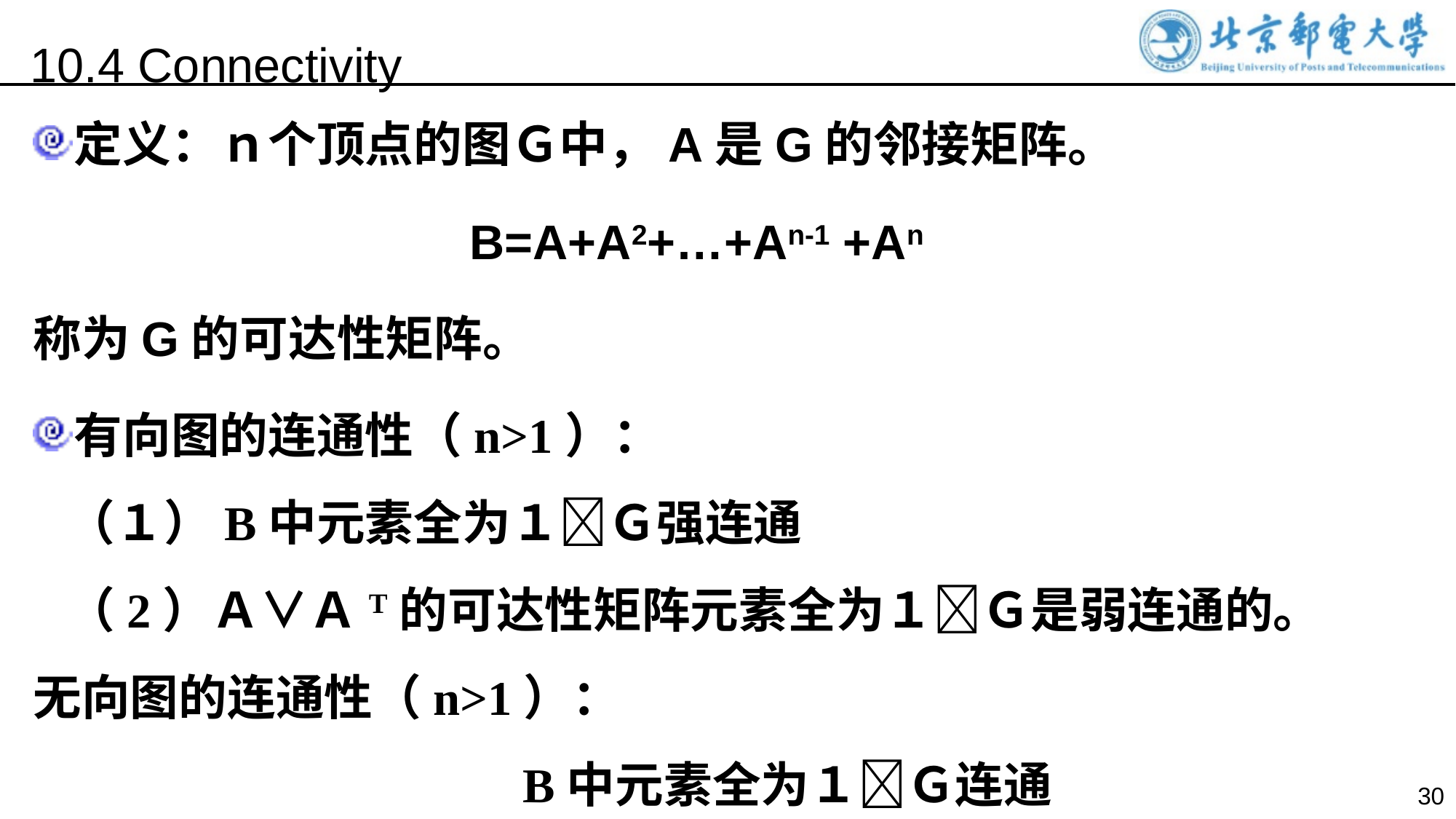

10.4 Connectivity

定义：ｎ个顶点的图Ｇ中，A是G的邻接矩阵。
           			B=A+A2+…+An-1 +An
称为G的可达性矩阵。
有向图的连通性（n>1）：
  （１）B中元素全为１⇔Ｇ强连通
  （2）Ａ∨ＡT的可达性矩阵元素全为１⇔Ｇ是弱连通的。
无向图的连通性（n>1）：
					 B中元素全为１⇔Ｇ连通